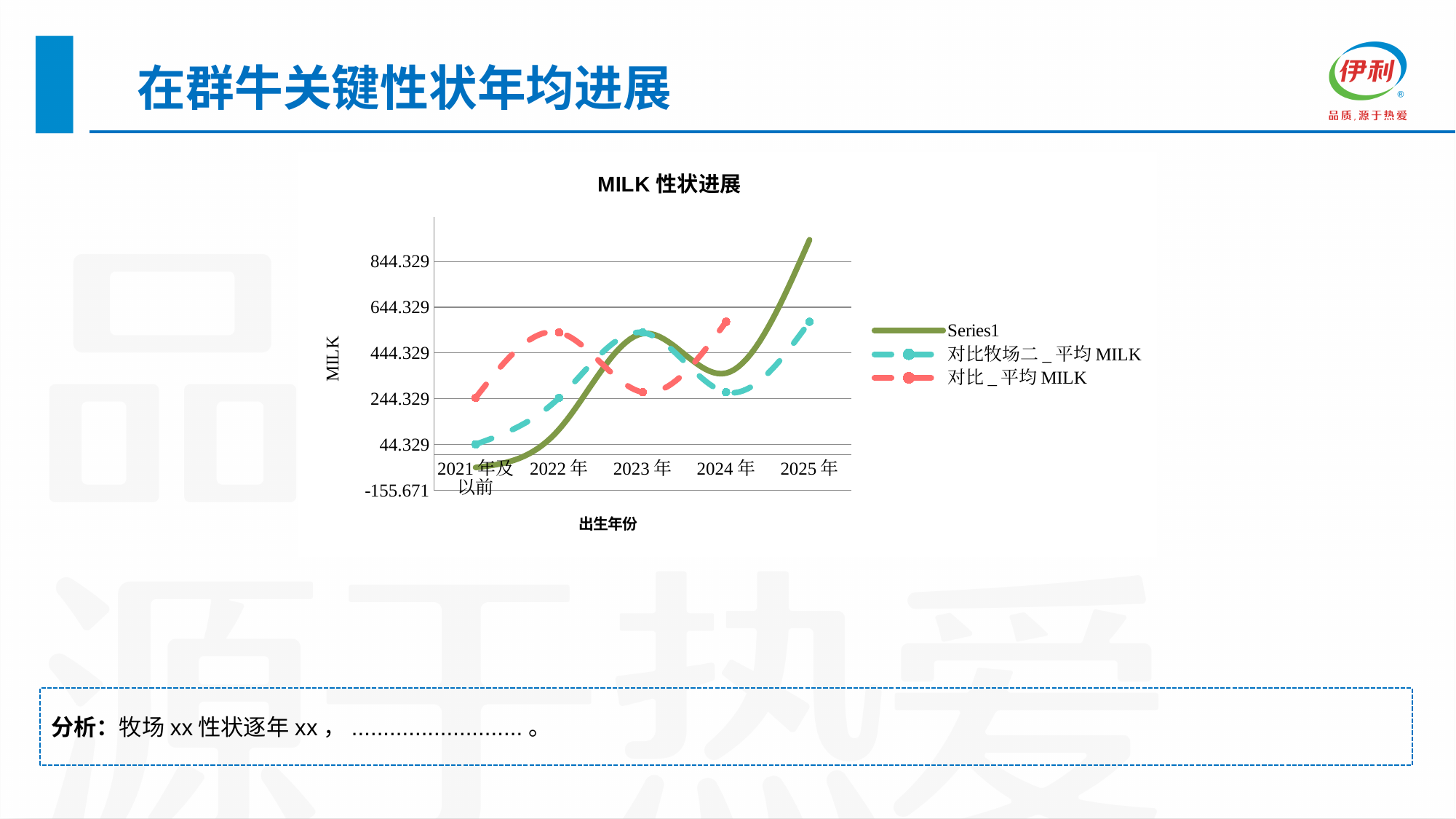

在群牛关键性状年均进展

### Chart: MILK性状进展

| Category |  | 对比牧场二_平均MILK | 对比_平均MILK |
|---|---|---|---|
| 2021年及以前 | -56.16 | 44.95 | 248.1 |
| 2022年 | 110.39 | 248.1 | 533.69 |
| 2023年 | 529.02 | 533.69 | 272.65 |
| 2024年 | 356.02 | 272.65 | 580.84 |
| 2025年 | 938.95 | 580.84 | None |
分析：牧场xx性状逐年xx，...........................。